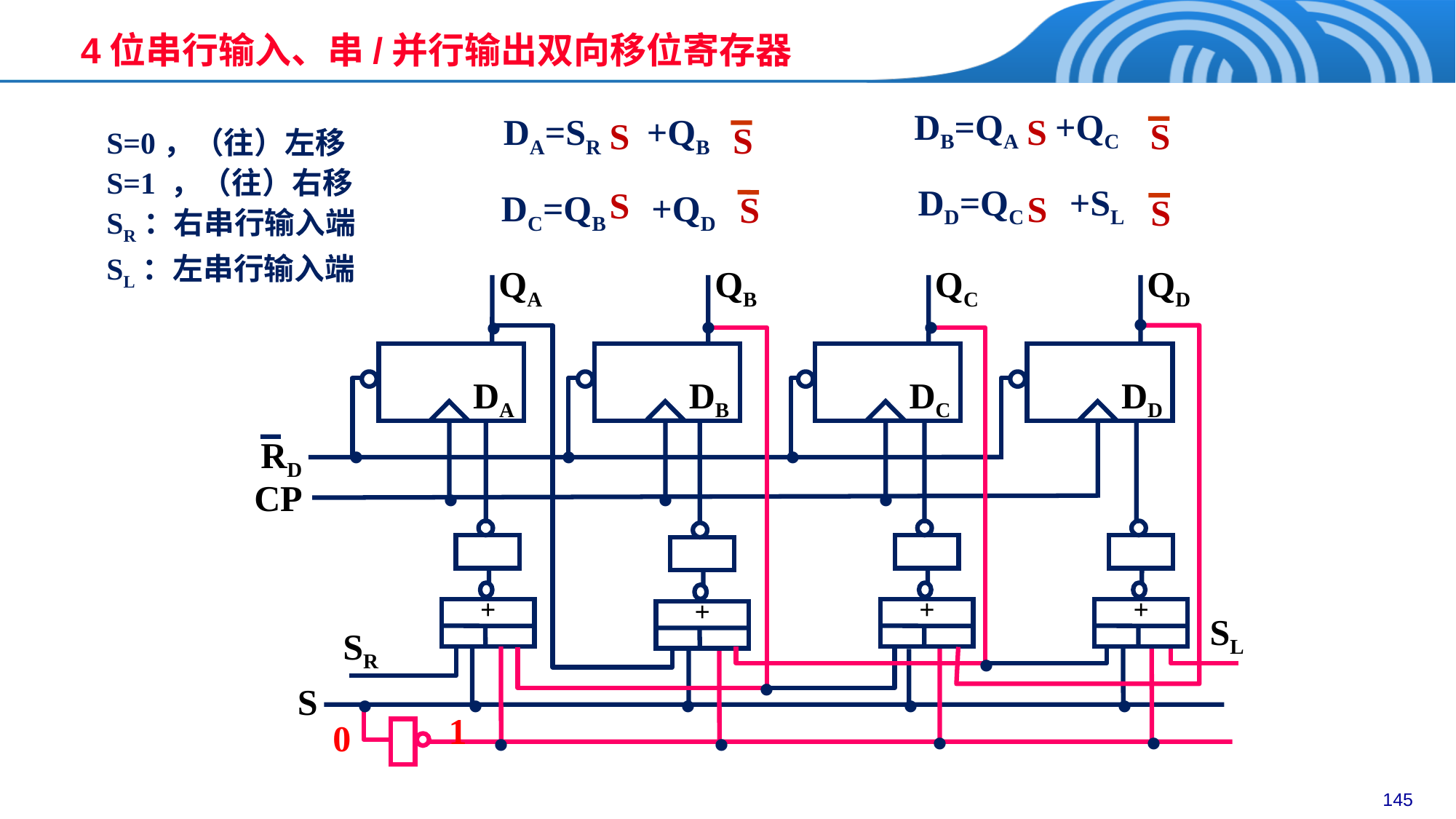

4位串行输入、串/并行输出双向移位寄存器
DB=QA    +QC
DA=SR     +QB
S
S

S
S

S=0，（往）左移
S=1 ，（往）右移
SR：右串行输入端
SL：左串行输入端
DD=QC     +SL
S
S

DC=QB     +QD
S
S

.
.
.
.
QA
QB
QC
QD

DA
DB
DC
DD

.
.
.

RD

.
.
.

CP

+

+

+

+

.
SL
.
SR
.
.
.
.

.
.
.
.
S

.
1
0